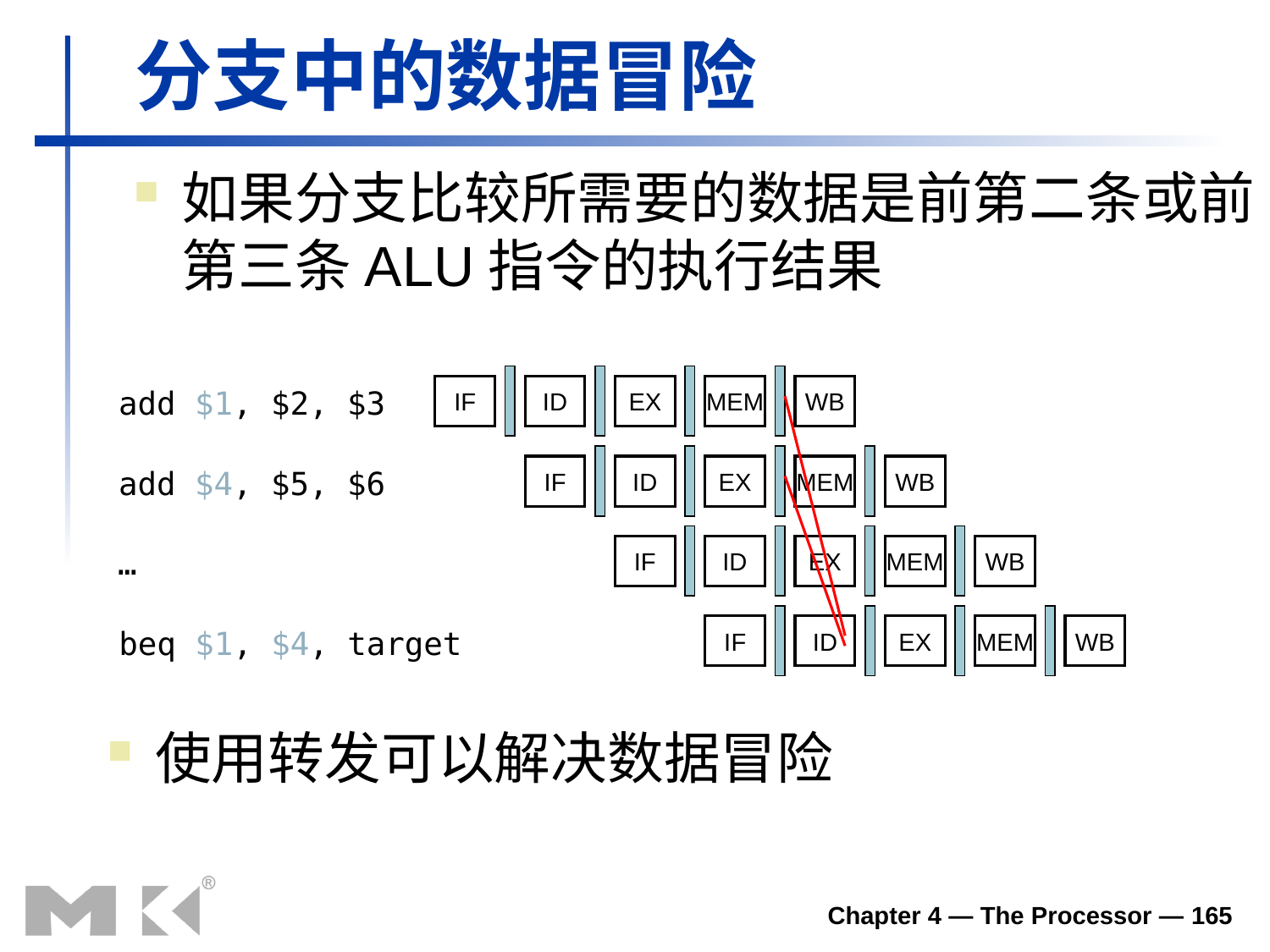

分支中的数据冒险
如果分支比较所需要的数据是前第二条或前第三条ALU指令的执行结果

IF
ID
EX
MEM
WB
add $1, $2, $3

IF
ID
EX
MEM
WB
add $4, $5, $6

IF
ID
EX
MEM
WB
…

IF
ID
EX
MEM
WB
beq $1, $4, target
使用转发可以解决数据冒险
Chapter 4 — The Processor — 165